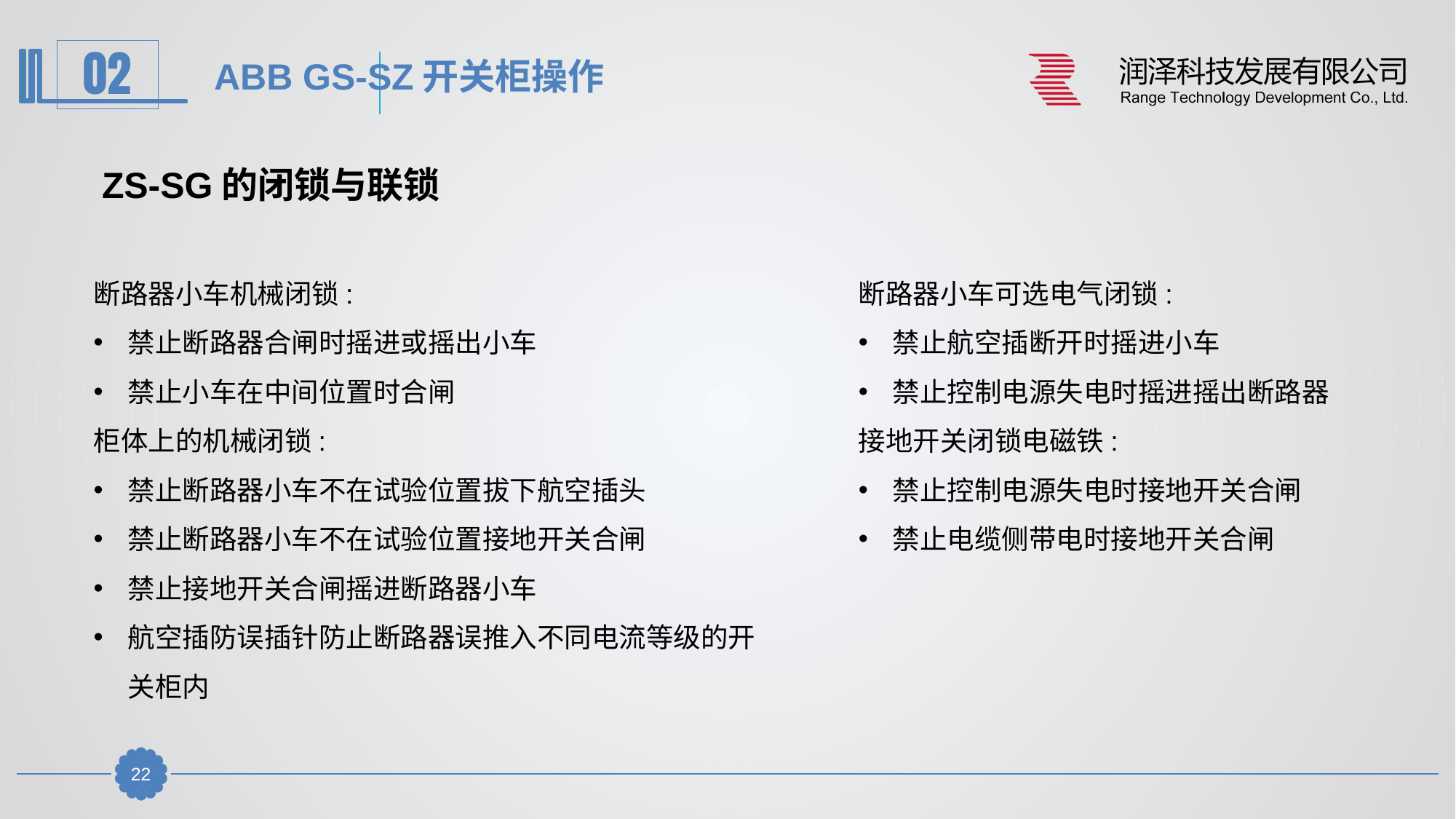

ABB GS-SZ开关柜操作
ZS-SG的闭锁与联锁
断路器小车机械闭锁:
禁止断路器合闸时摇进或摇出小车
禁止小车在中间位置时合闸
柜体上的机械闭锁:
禁止断路器小车不在试验位置拔下航空插头
禁止断路器小车不在试验位置接地开关合闸
禁止接地开关合闸摇进断路器小车
航空插防误插针防止断路器误推入不同电流等级的开关柜内
断路器小车可选电气闭锁:
禁止航空插断开时摇进小车
禁止控制电源失电时摇进摇出断路器
接地开关闭锁电磁铁:
禁止控制电源失电时接地开关合闸
禁止电缆侧带电时接地开关合闸
22